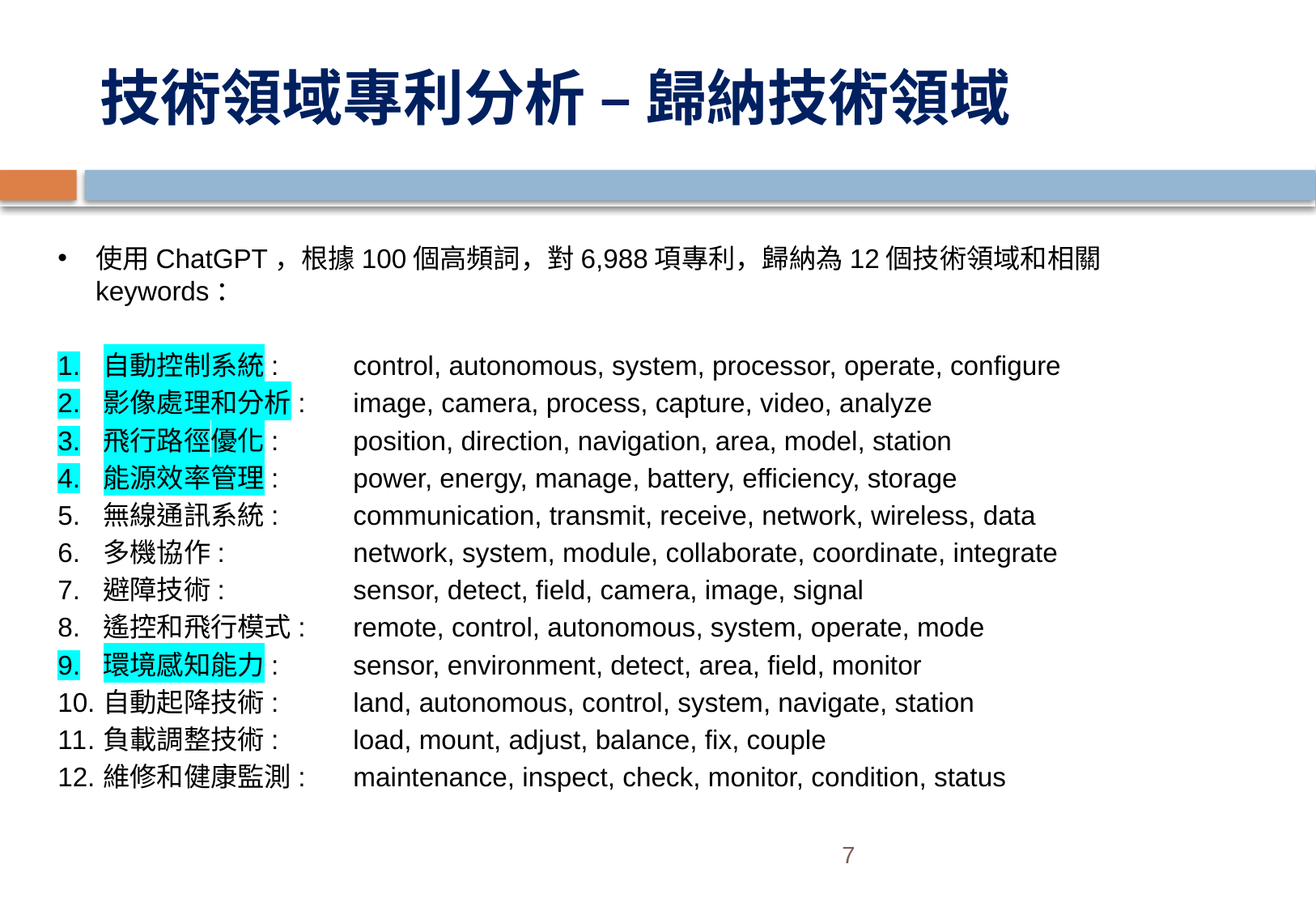

# 技術領域專利分析 – 歸納技術領域
使用ChatGPT，根據100個高頻詞，對6,988項專利，歸納為12個技術領域和相關keywords：

自動控制系統: 	control, autonomous, system, processor, operate, configure
影像處理和分析:	image, camera, process, capture, video, analyze
飛行路徑優化: 	position, direction, navigation, area, model, station
能源效率管理: 	power, energy, manage, battery, efficiency, storage
無線通訊系統: 	communication, transmit, receive, network, wireless, data
多機協作: 	network, system, module, collaborate, coordinate, integrate
避障技術: 	sensor, detect, field, camera, image, signal
遙控和飛行模式:	remote, control, autonomous, system, operate, mode
環境感知能力: 	sensor, environment, detect, area, field, monitor
自動起降技術: 	land, autonomous, control, system, navigate, station
負載調整技術: 	load, mount, adjust, balance, fix, couple
維修和健康監測:	maintenance, inspect, check, monitor, condition, status
7